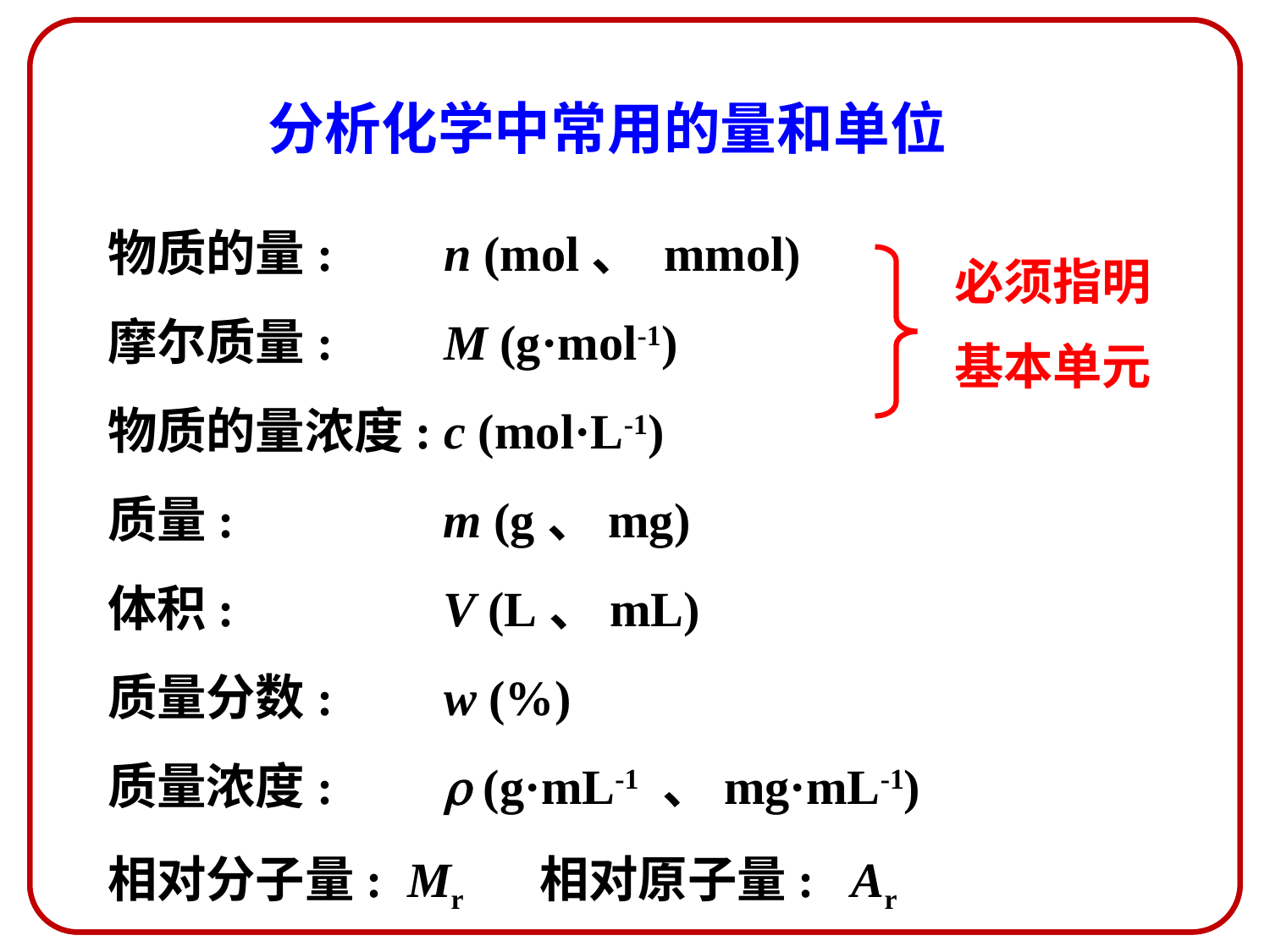

# 分析化学中常用的量和单位
物质的量:         n (mol、 mmol)
摩尔质量:         M (g·mol-1)
物质的量浓度: c (mol·L-1)
质量:                 m (g、mg)
体积:                 V (L、mL)
质量分数:         w (%)
质量浓度:         ρ (g·mL-1 、mg·mL-1)
相对分子量:  Mr         相对原子量:   Ar
必须指明
基本单元